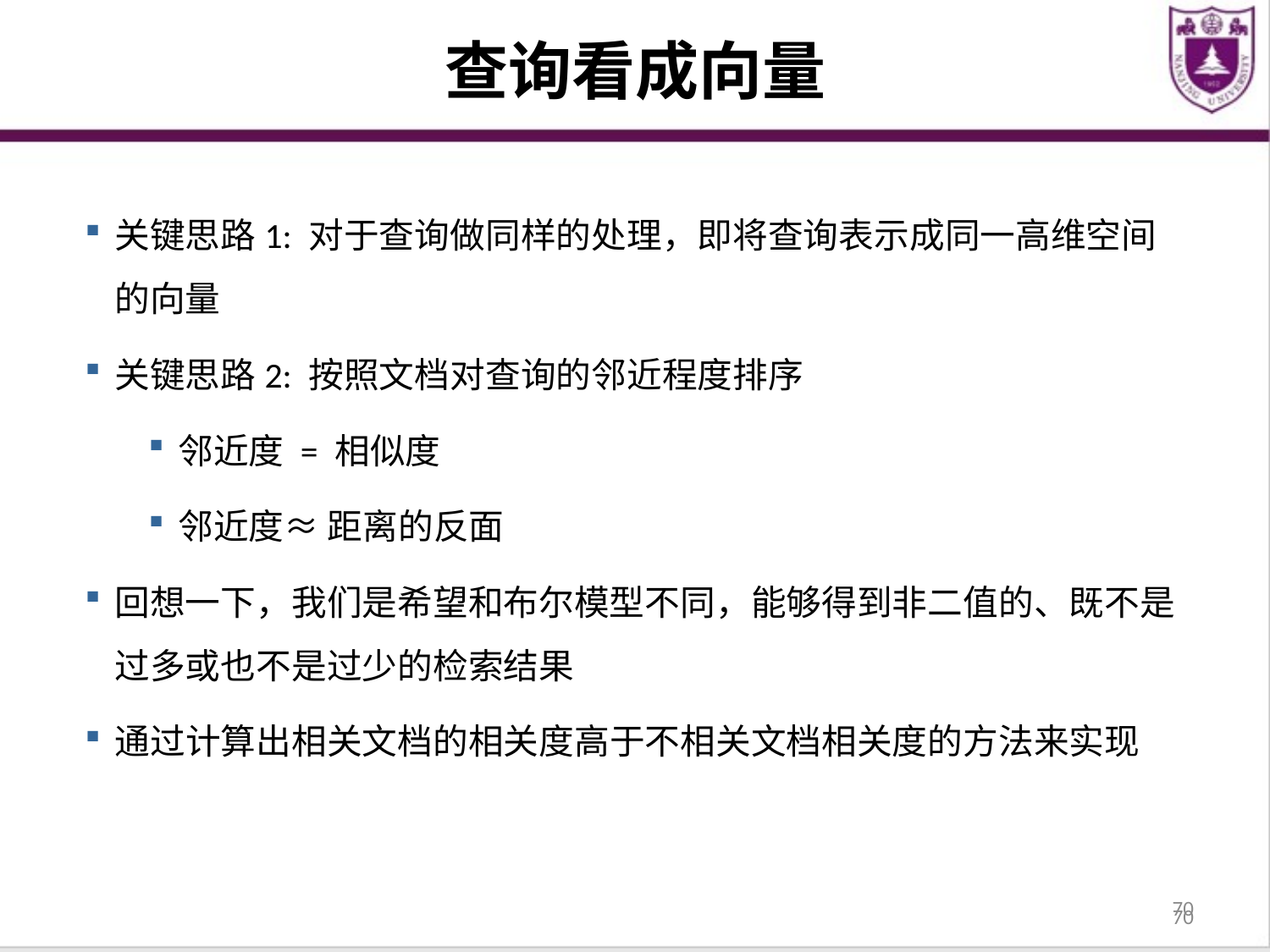

查询看成向量
关键思路1: 对于查询做同样的处理，即将查询表示成同一高维空间的向量
关键思路2: 按照文档对查询的邻近程度排序
邻近度 = 相似度
邻近度≈ 距离的反面
回想一下，我们是希望和布尔模型不同，能够得到非二值的、既不是过多或也不是过少的检索结果
通过计算出相关文档的相关度高于不相关文档相关度的方法来实现
70
70